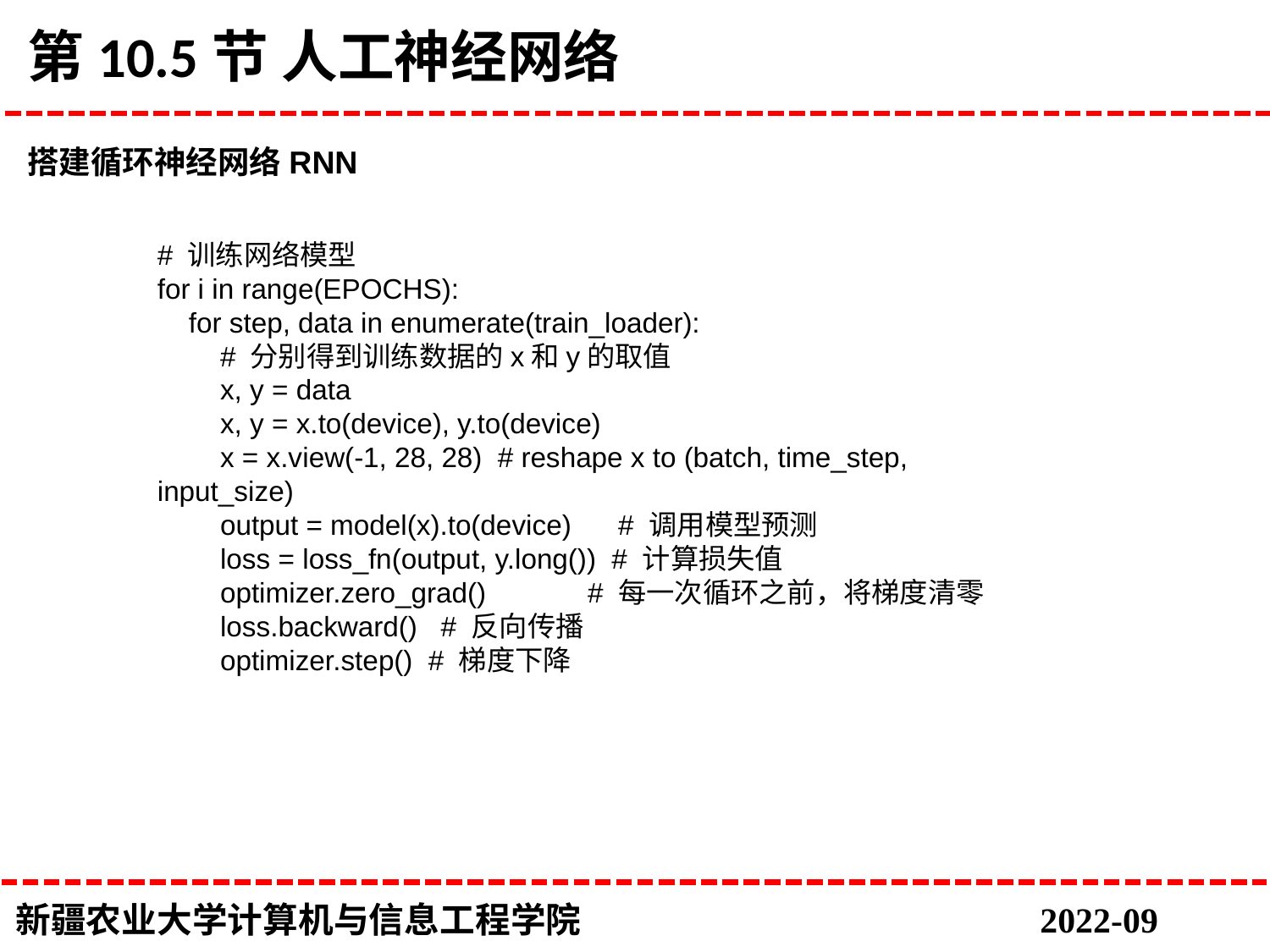

# 第10.5节 人工神经网络
搭建循环神经网络RNN
# 训练网络模型
for i in range(EPOCHS):
    for step, data in enumerate(train_loader):
        # 分别得到训练数据的x和y的取值
        x, y = data
        x, y = x.to(device), y.to(device)
        x = x.view(-1, 28, 28)  # reshape x to (batch, time_step, input_size)
        output = model(x).to(device)      # 调用模型预测
        loss = loss_fn(output, y.long())  # 计算损失值
        optimizer.zero_grad()             # 每一次循环之前，将梯度清零
        loss.backward()   # 反向传播
        optimizer.step()  # 梯度下降